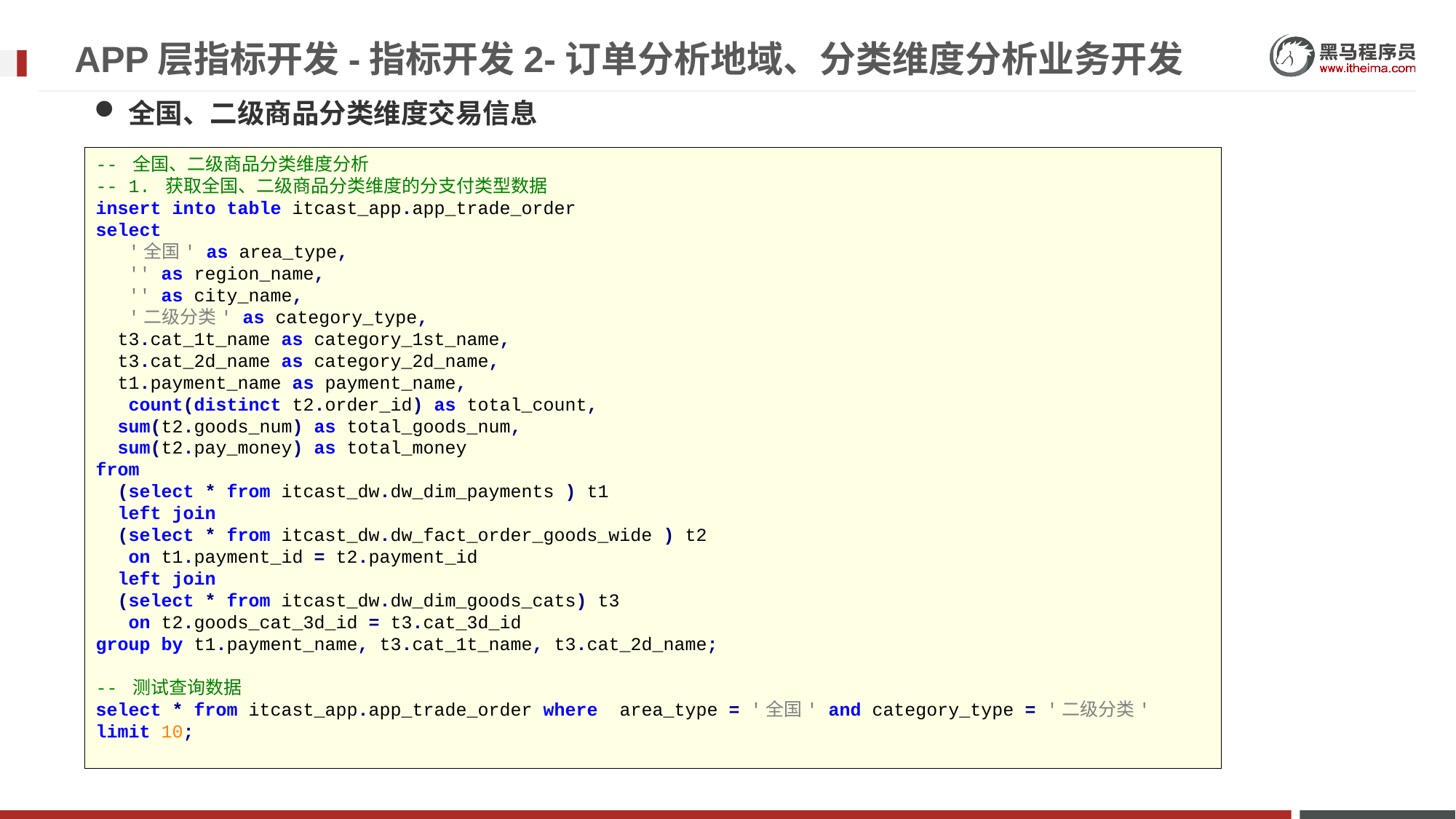

# APP层指标开发-指标开发2-订单分析地域、分类维度分析业务开发
全国、二级商品分类维度交易信息

-- 全国、二级商品分类维度分析
-- 1. 获取全国、二级商品分类维度的分支付类型数据
insert into table itcast_app.app_trade_order
select
   '全国' as area_type,
   '' as region_name,
   '' as city_name,
   '二级分类' as category_type,
  t3.cat_1t_name as category_1st_name,
  t3.cat_2d_name as category_2d_name,
  t1.payment_name as payment_name,
   count(distinct t2.order_id) as total_count,
  sum(t2.goods_num) as total_goods_num,
  sum(t2.pay_money) as total_money
from
  (select * from itcast_dw.dw_dim_payments ) t1
  left join
  (select * from itcast_dw.dw_fact_order_goods_wide ) t2
   on t1.payment_id = t2.payment_id
  left join
  (select * from itcast_dw.dw_dim_goods_cats) t3
   on t2.goods_cat_3d_id = t3.cat_3d_id
group by t1.payment_name, t3.cat_1t_name, t3.cat_2d_name;

-- 测试查询数据
select * from itcast_app.app_trade_order where  area_type = '全国' and category_type = '二级分类' limit 10;